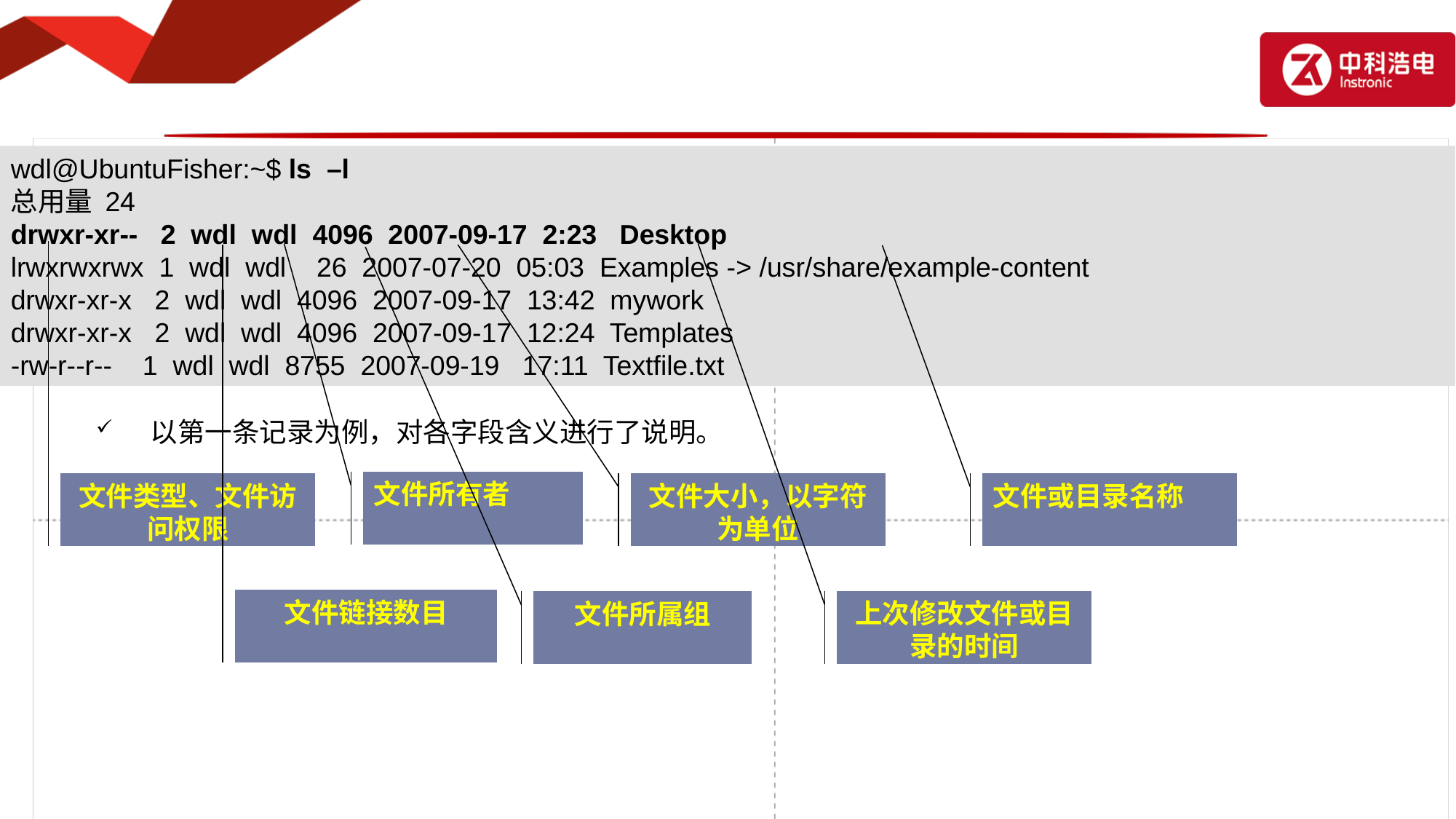

wdl@UbuntuFisher:~$ ls  –l
总用量 24
drwxr-xr--   2  wdl  wdl  4096  2007-09-17  2:23   Desktop
lrwxrwxrwx  1  wdl  wdl    26  2007-07-20  05:03  Examples -> /usr/share/example-content
drwxr-xr-x   2  wdl  wdl  4096  2007-09-17  13:42  mywork
drwxr-xr-x   2  wdl  wdl  4096  2007-09-17  12:24  Templates
-rw-r--r--    1  wdl  wdl  8755  2007-09-19   17:11  Textfile.txt

以第一条记录为例，对各字段含义进行了说明。
文件所有者

文件类型、文件访问权限
文件大小，以字符为单位
文件或目录名称
文件链接数目
上次修改文件或目录的时间
文件所属组